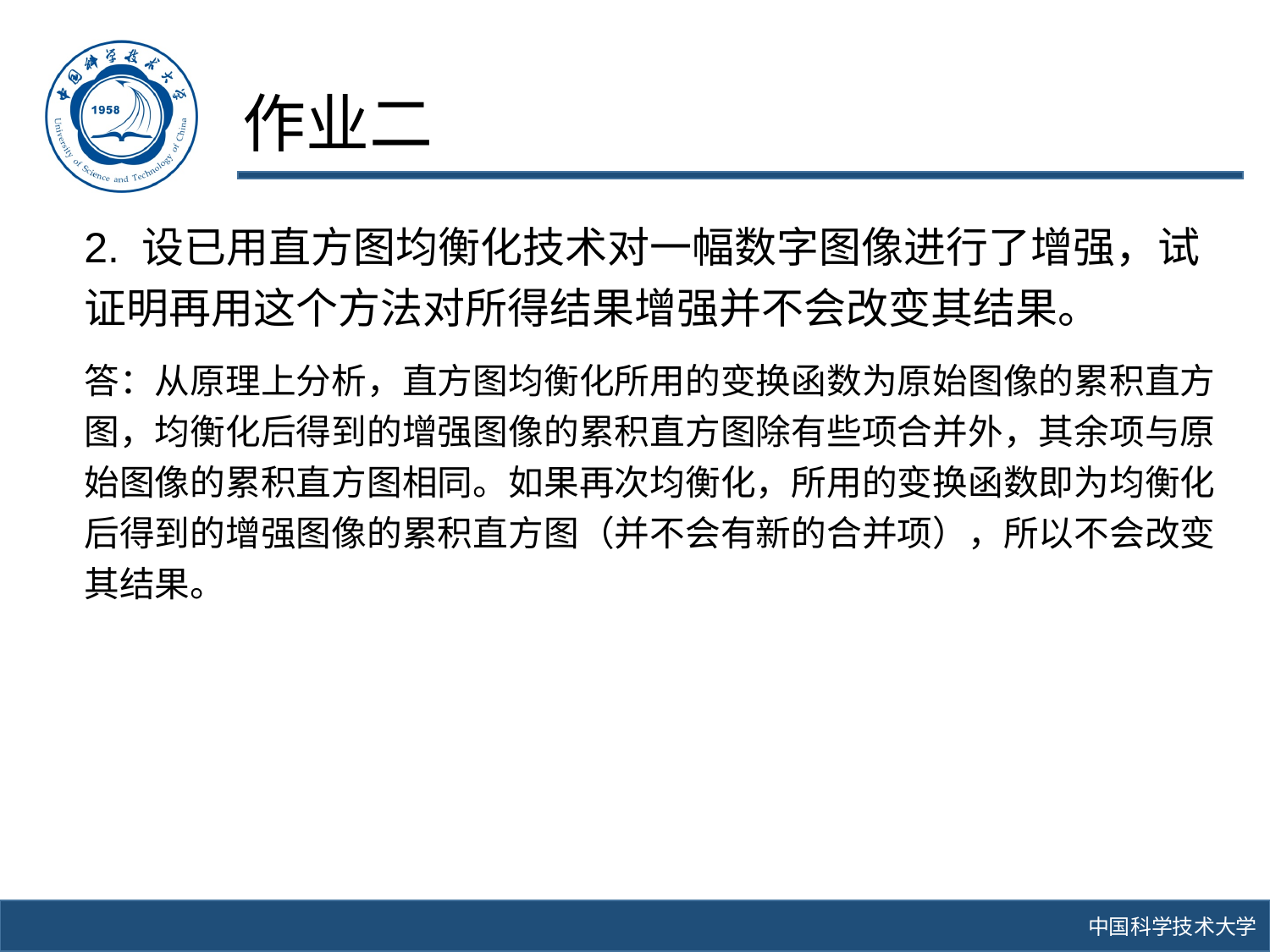

# 作业二
2. 设已用直方图均衡化技术对一幅数字图像进行了增强，试证明再用这个方法对所得结果增强并不会改变其结果。
答：从原理上分析，直方图均衡化所用的变换函数为原始图像的累积直方图，均衡化后得到的增强图像的累积直方图除有些项合并外，其余项与原始图像的累积直方图相同。如果再次均衡化，所用的变换函数即为均衡化后得到的增强图像的累积直方图（并不会有新的合并项），所以不会改变其结果。